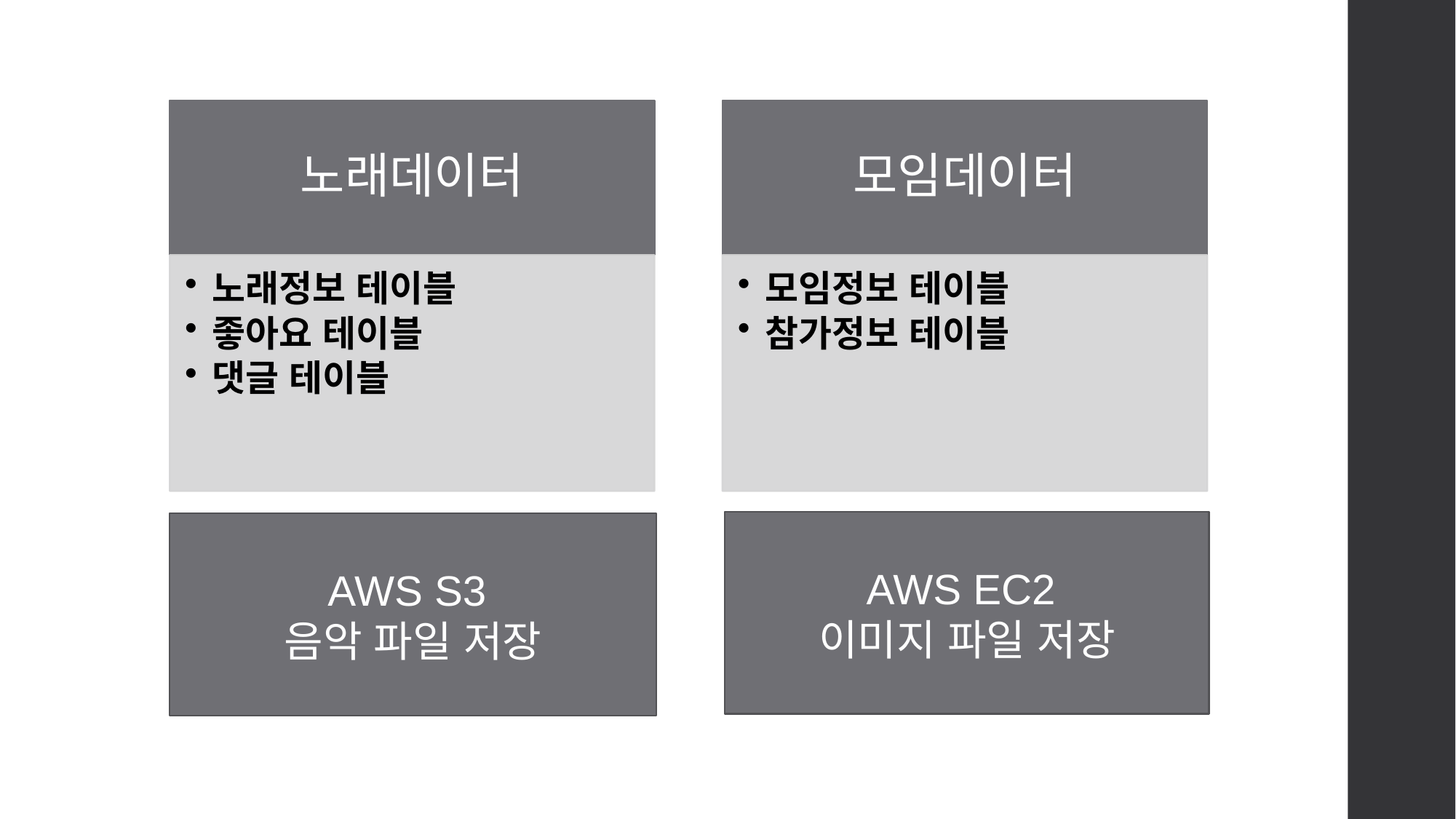

노래데이터
노래정보 테이블
좋아요 테이블
댓글 테이블
모임데이터
모임정보 테이블
참가정보 테이블
AWS EC2
이미지 파일 저장
AWS S3
음악 파일 저장